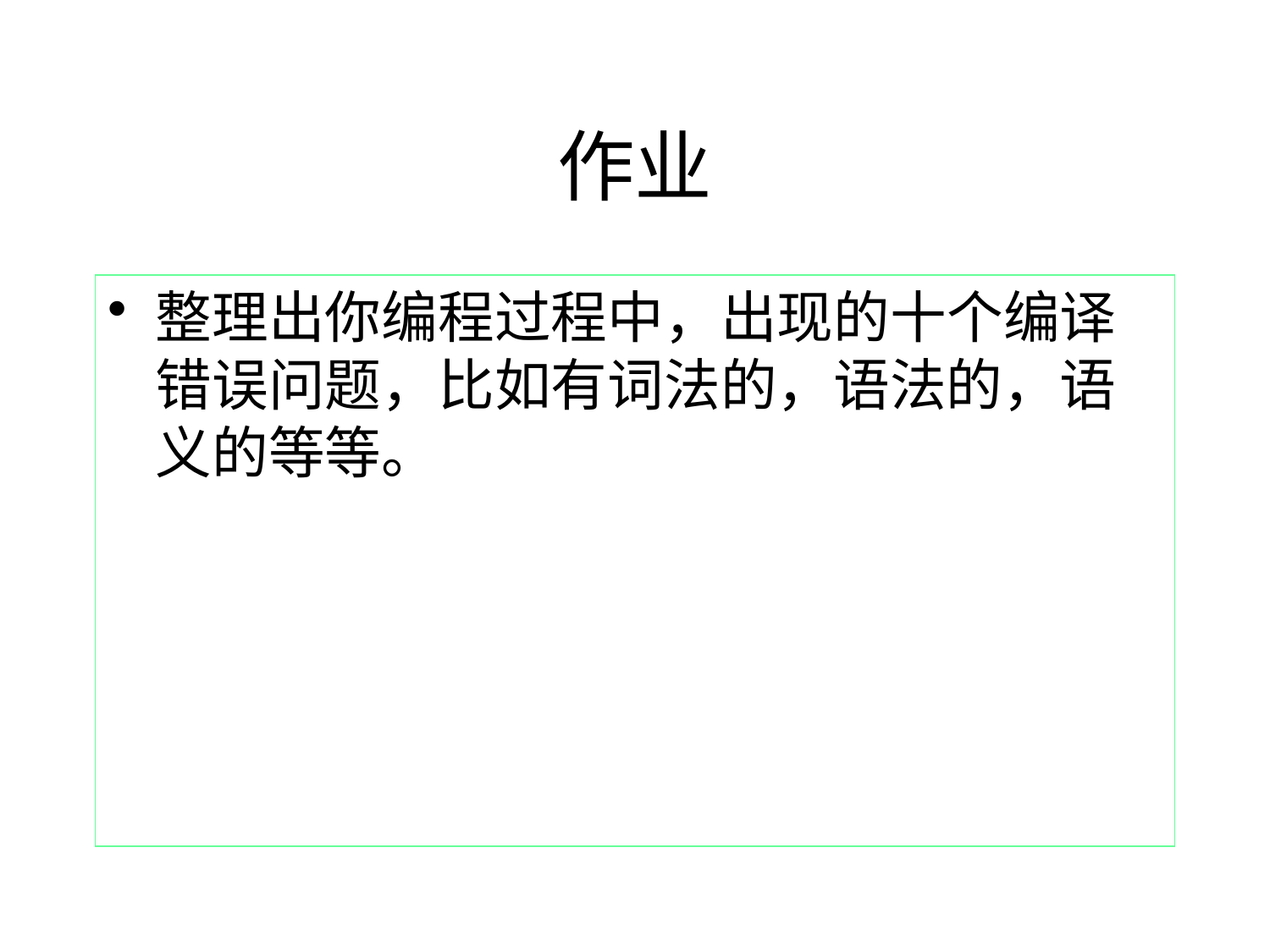

# 作业
整理出你编程过程中，出现的十个编译错误问题，比如有词法的，语法的，语义的等等。